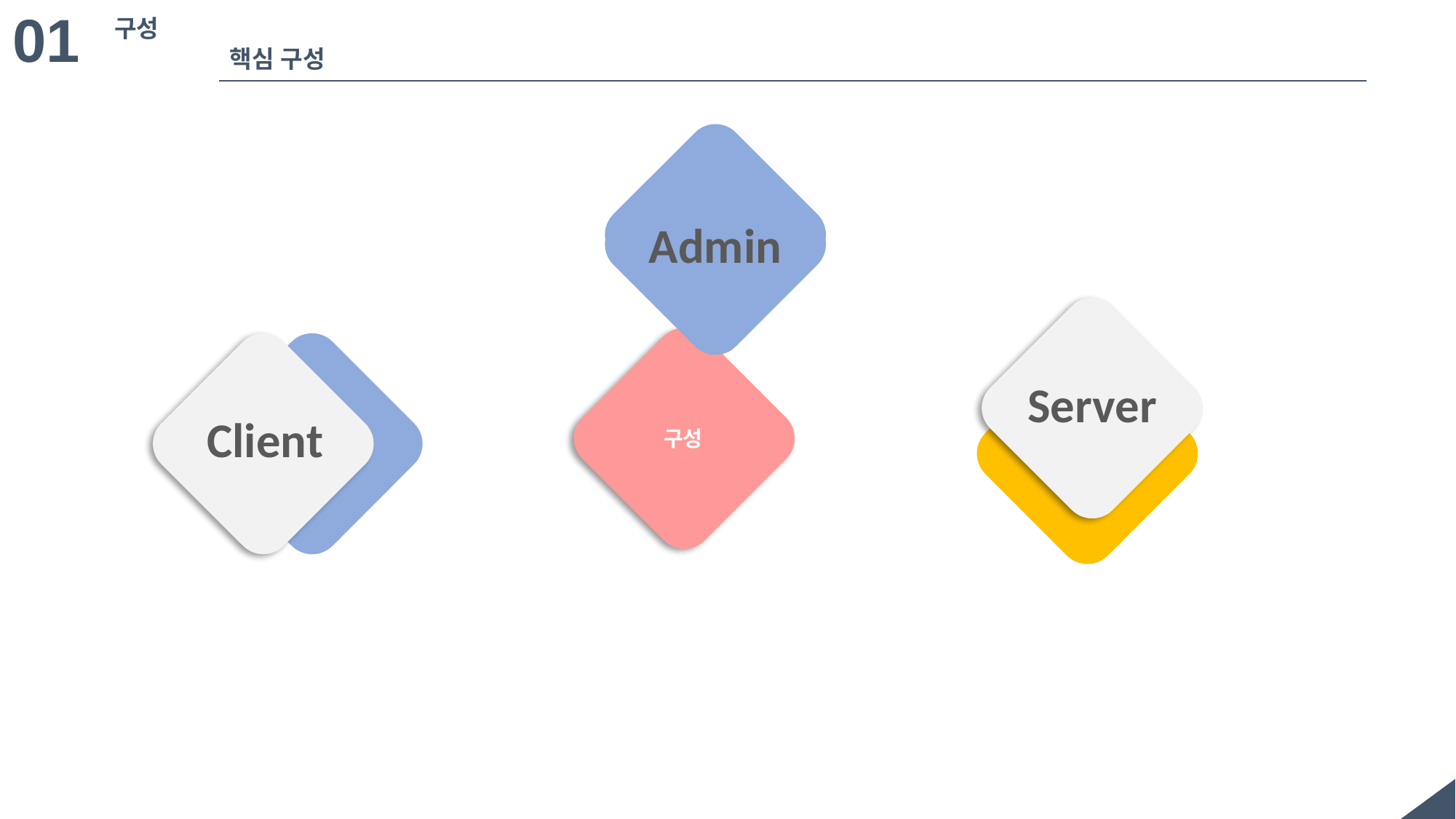

01
구성
핵심 구성

Player

Admin

Server

Client
구성